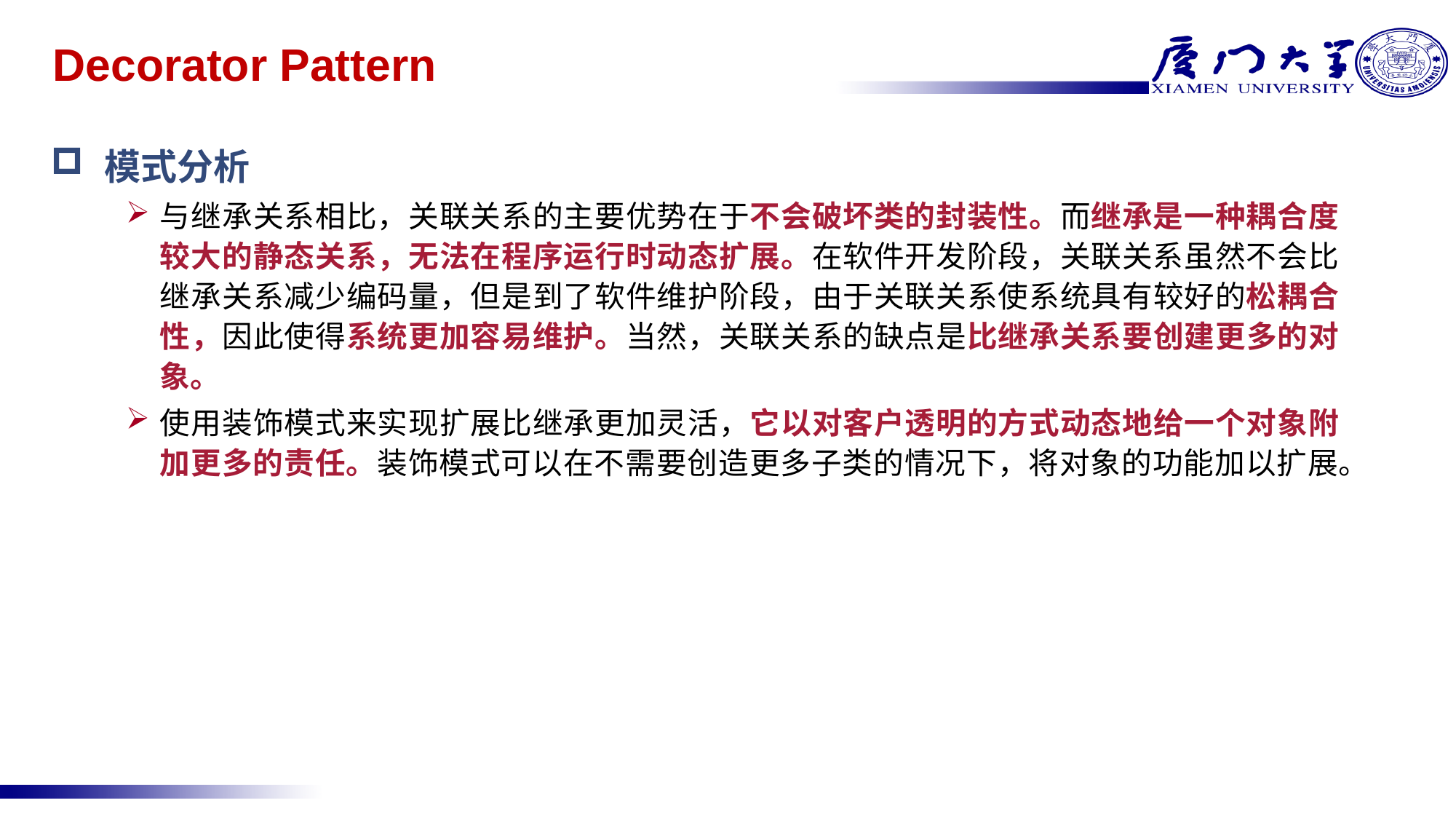

# Decorator Pattern
模式分析
与继承关系相比，关联关系的主要优势在于不会破坏类的封装性。而继承是一种耦合度较大的静态关系，无法在程序运行时动态扩展。在软件开发阶段，关联关系虽然不会比继承关系减少编码量，但是到了软件维护阶段，由于关联关系使系统具有较好的松耦合性，因此使得系统更加容易维护。当然，关联关系的缺点是比继承关系要创建更多的对象。
使用装饰模式来实现扩展比继承更加灵活，它以对客户透明的方式动态地给一个对象附加更多的责任。装饰模式可以在不需要创造更多子类的情况下，将对象的功能加以扩展。